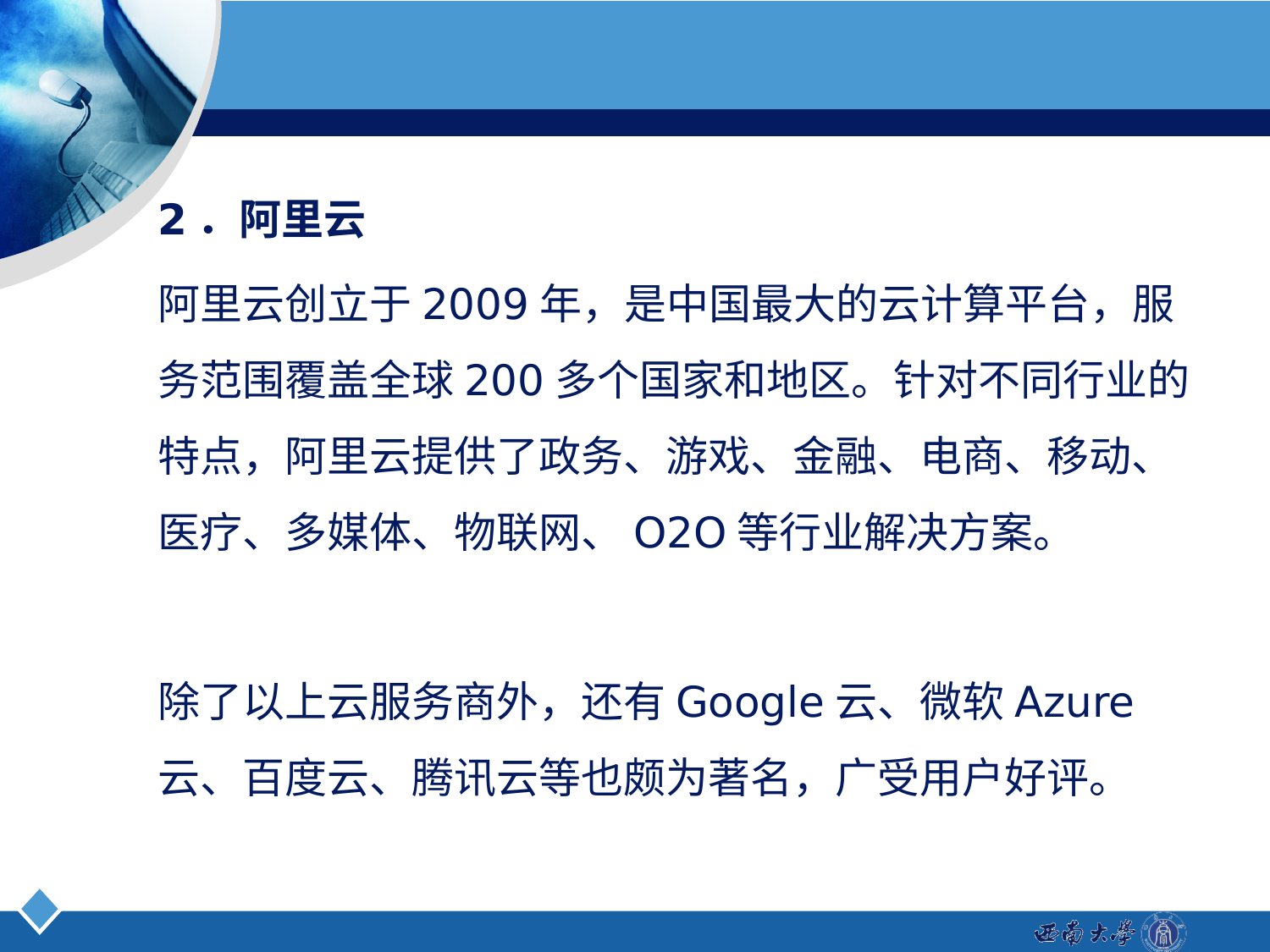

#
2．阿里云
阿里云创立于2009年，是中国最大的云计算平台，服务范围覆盖全球200多个国家和地区。针对不同行业的特点，阿里云提供了政务、游戏、金融、电商、移动、医疗、多媒体、物联网、O2O等行业解决方案。

除了以上云服务商外，还有Google云、微软Azure云、百度云、腾讯云等也颇为著名，广受用户好评。